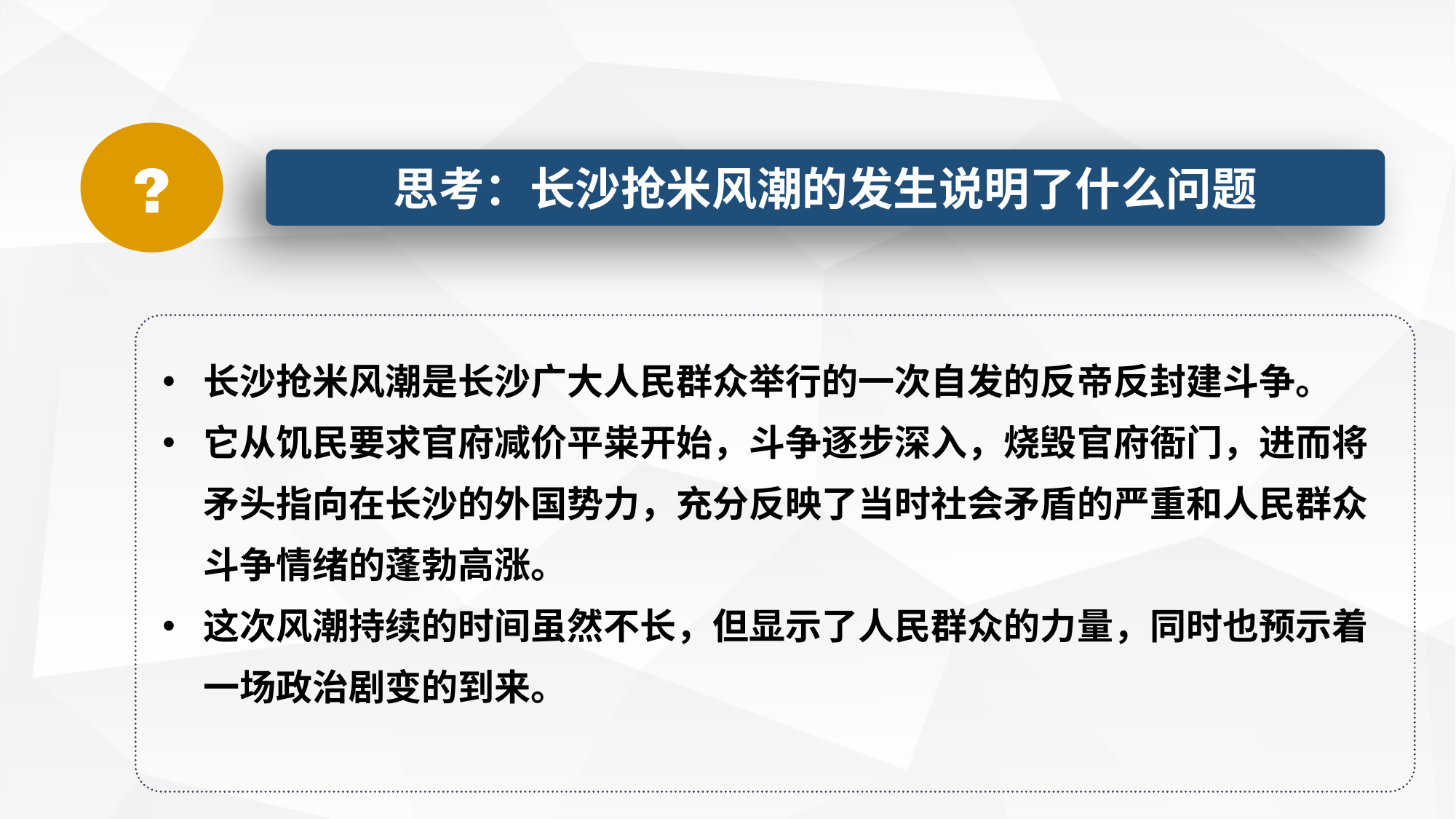

?
思考：长沙抢米风潮的发生说明了什么问题

长沙抢米风潮是长沙广大人民群众举行的一次自发的反帝反封建斗争。
它从饥民要求官府减价平粜开始，斗争逐步深入，烧毁官府衙门，进而将矛头指向在长沙的外国势力，充分反映了当时社会矛盾的严重和人民群众斗争情绪的蓬勃高涨。
这次风潮持续的时间虽然不长，但显示了人民群众的力量，同时也预示着一场政治剧变的到来。